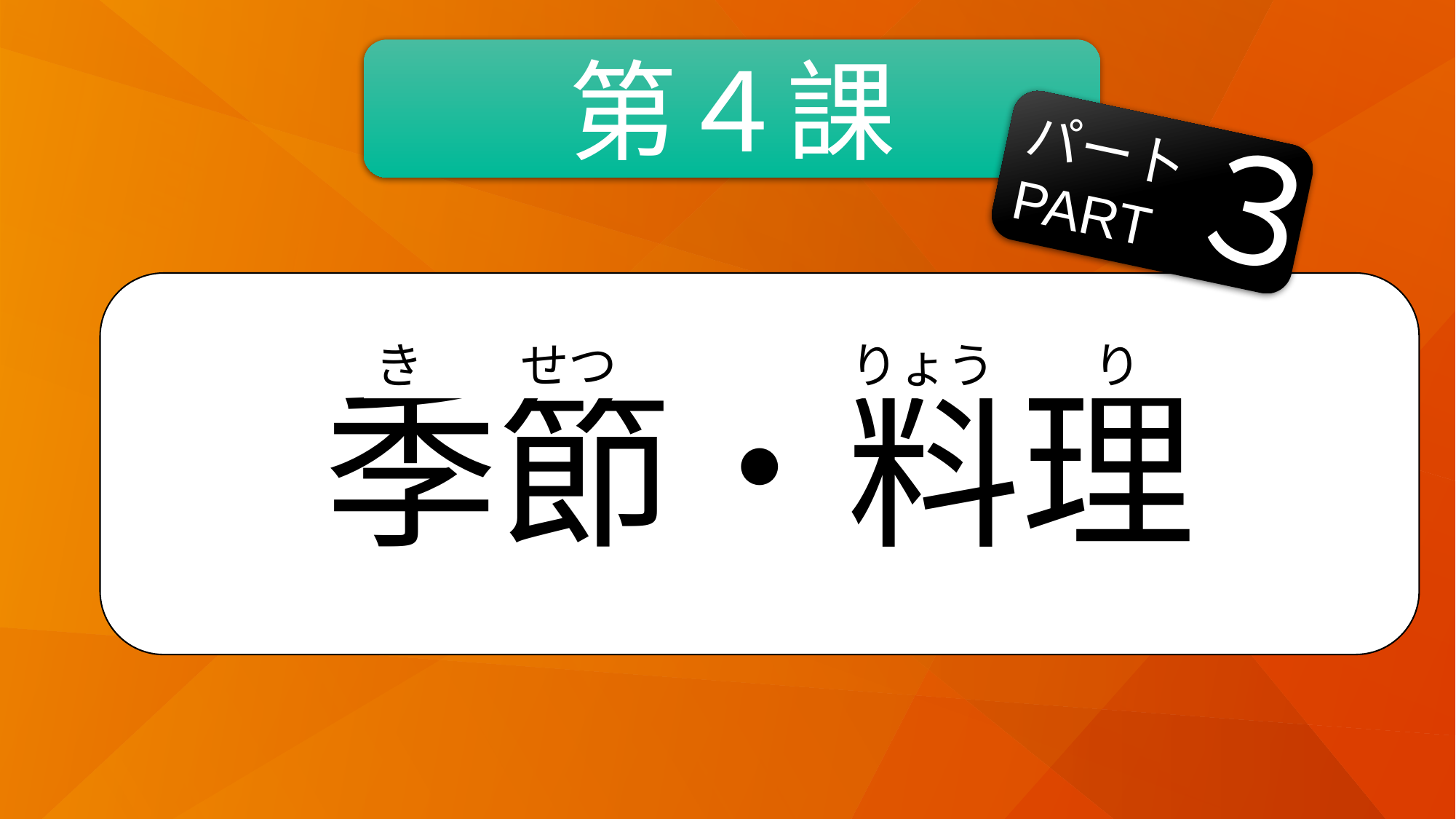

第４課
パート
PART
３
季節・料理
き　　せつ
りょう　　り